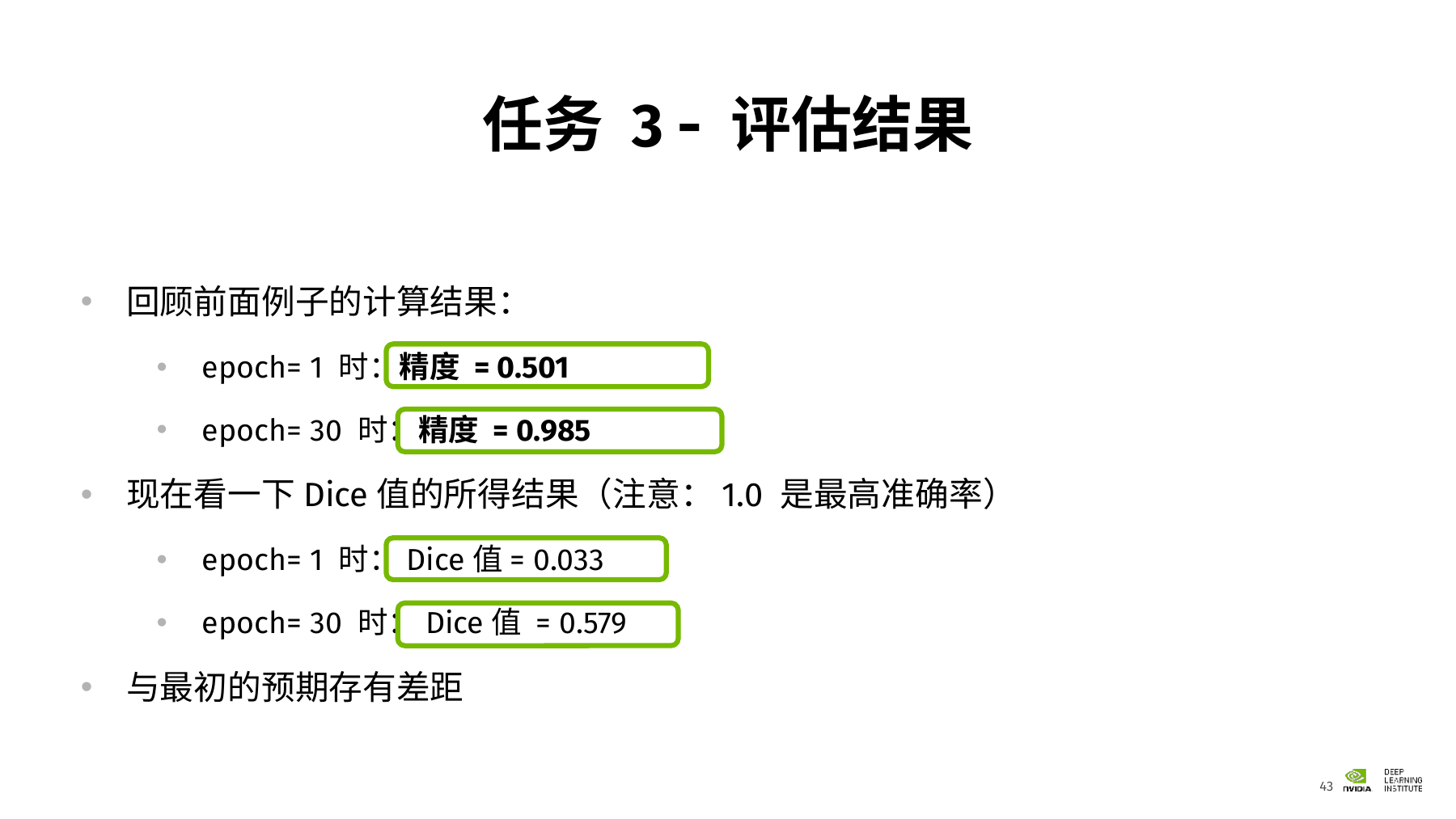

# 任务 3 - 评估结果

回顾前面例子的计算结果：
epoch= 1 时：精度 = 0.501
epoch= 30 时：精度 = 0.985
现在看一下Dice值的所得结果（注意：1.0 是最高准确率）
epoch= 1 时：Dice值= 0.033
epoch= 30 时：Dice值 = 0.579
与最初的预期存有差距